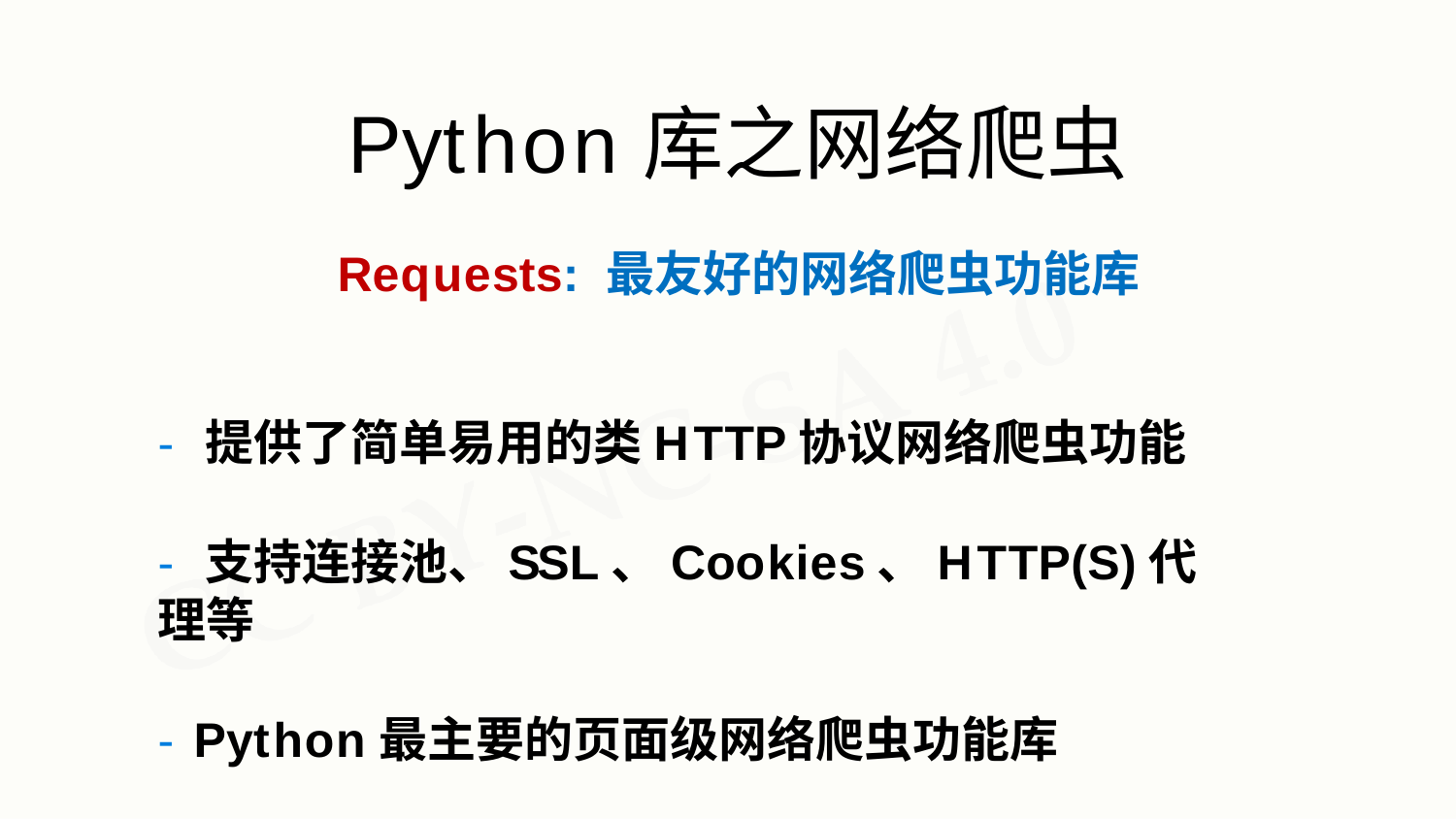

# Python库之网络爬虫
Requests: 最友好的网络爬虫功能库

- 提供了简单易用的类HTTP协议网络爬虫功能

- 支持连接池、SSL、Cookies、HTTP(S)代理等

- Python最主要的页面级网络爬虫功能库